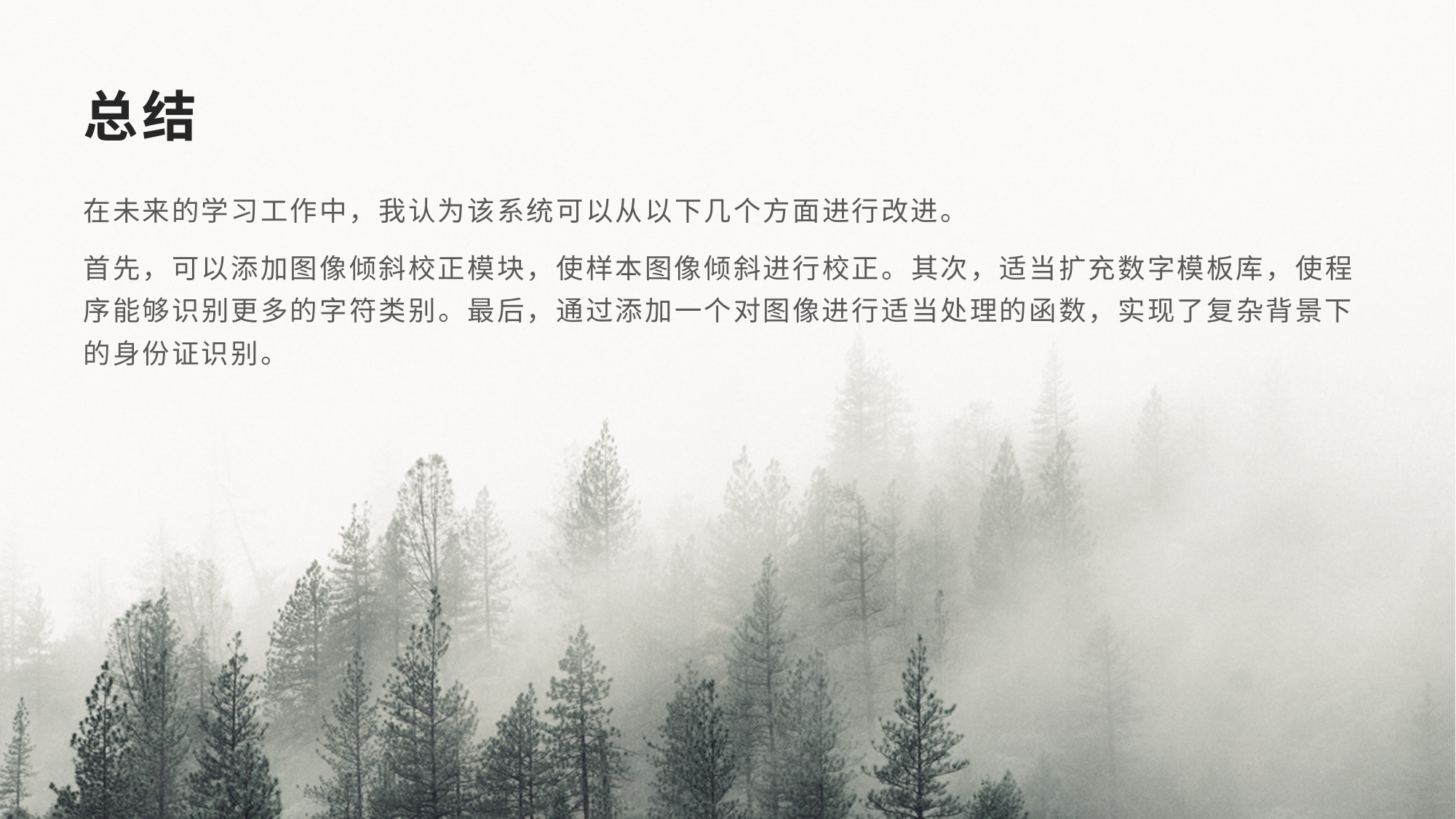

# 总结
在未来的学习工作中，我认为该系统可以从以下几个方面进行改进。
首先，可以添加图像倾斜校正模块，使样本图像倾斜进行校正。其次，适当扩充数字模板库，使程序能够识别更多的字符类别。最后，通过添加一个对图像进行适当处理的函数，实现了复杂背景下的身份证识别。